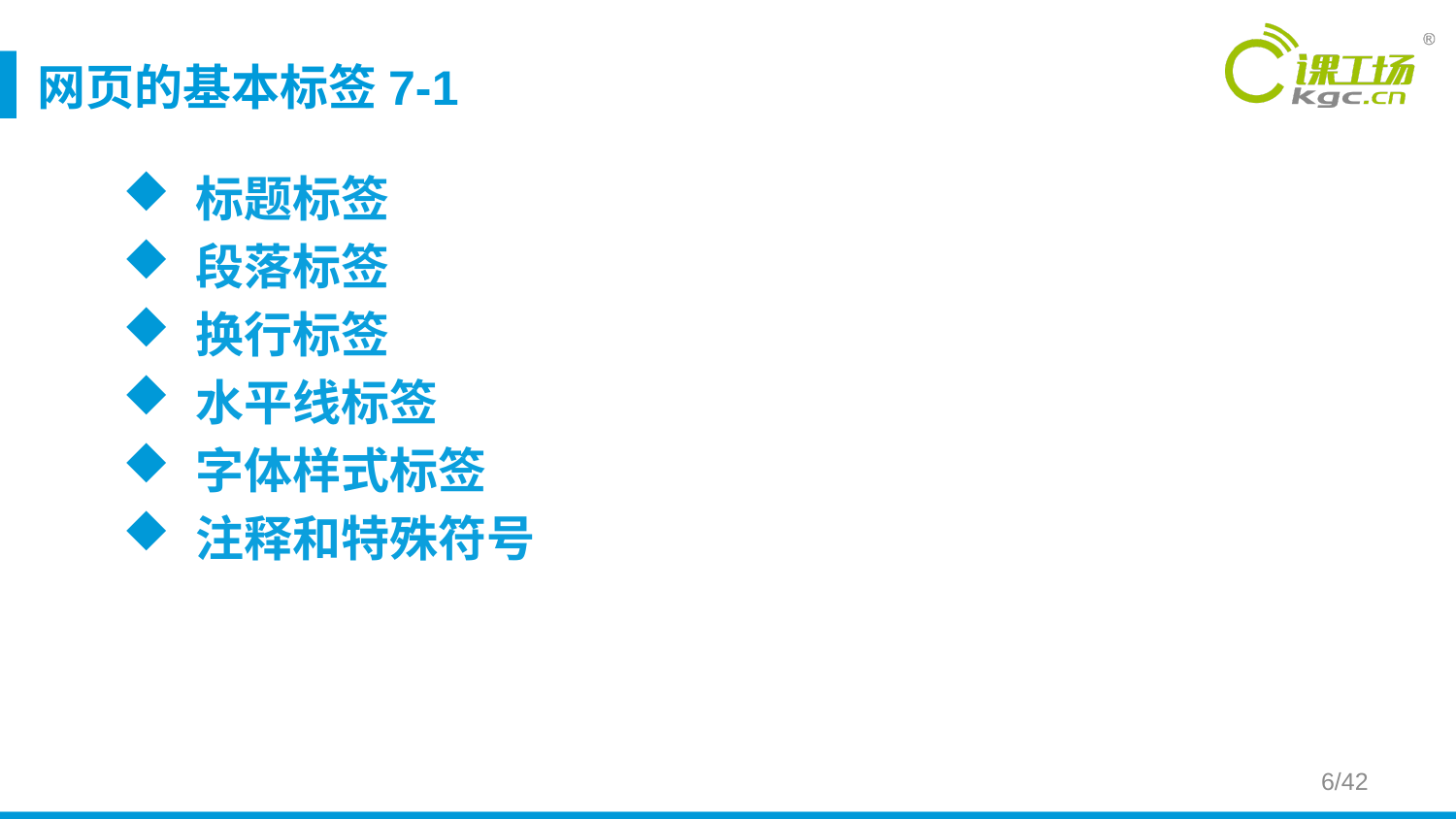

# 网页的基本标签7-1
标题标签
段落标签
换行标签
水平线标签
字体样式标签
注释和特殊符号
6/42